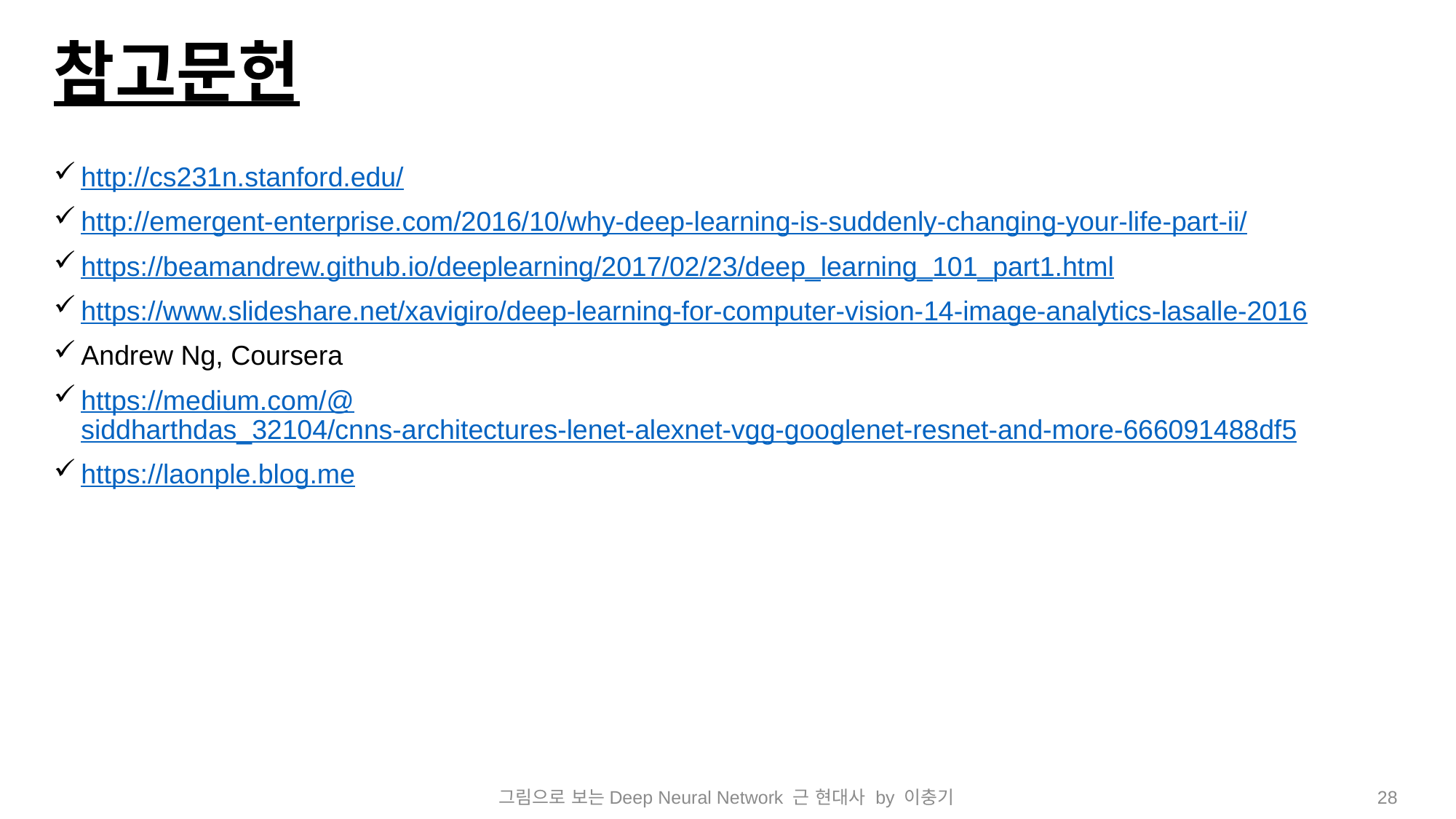

# 참고문헌
http://cs231n.stanford.edu/
http://emergent-enterprise.com/2016/10/why-deep-learning-is-suddenly-changing-your-life-part-ii/
https://beamandrew.github.io/deeplearning/2017/02/23/deep_learning_101_part1.html
https://www.slideshare.net/xavigiro/deep-learning-for-computer-vision-14-image-analytics-lasalle-2016
Andrew Ng, Coursera
https://medium.com/@siddharthdas_32104/cnns-architectures-lenet-alexnet-vgg-googlenet-resnet-and-more-666091488df5
https://laonple.blog.me

그림으로 보는Deep Neural Network 근 현대사 by 이충기
28